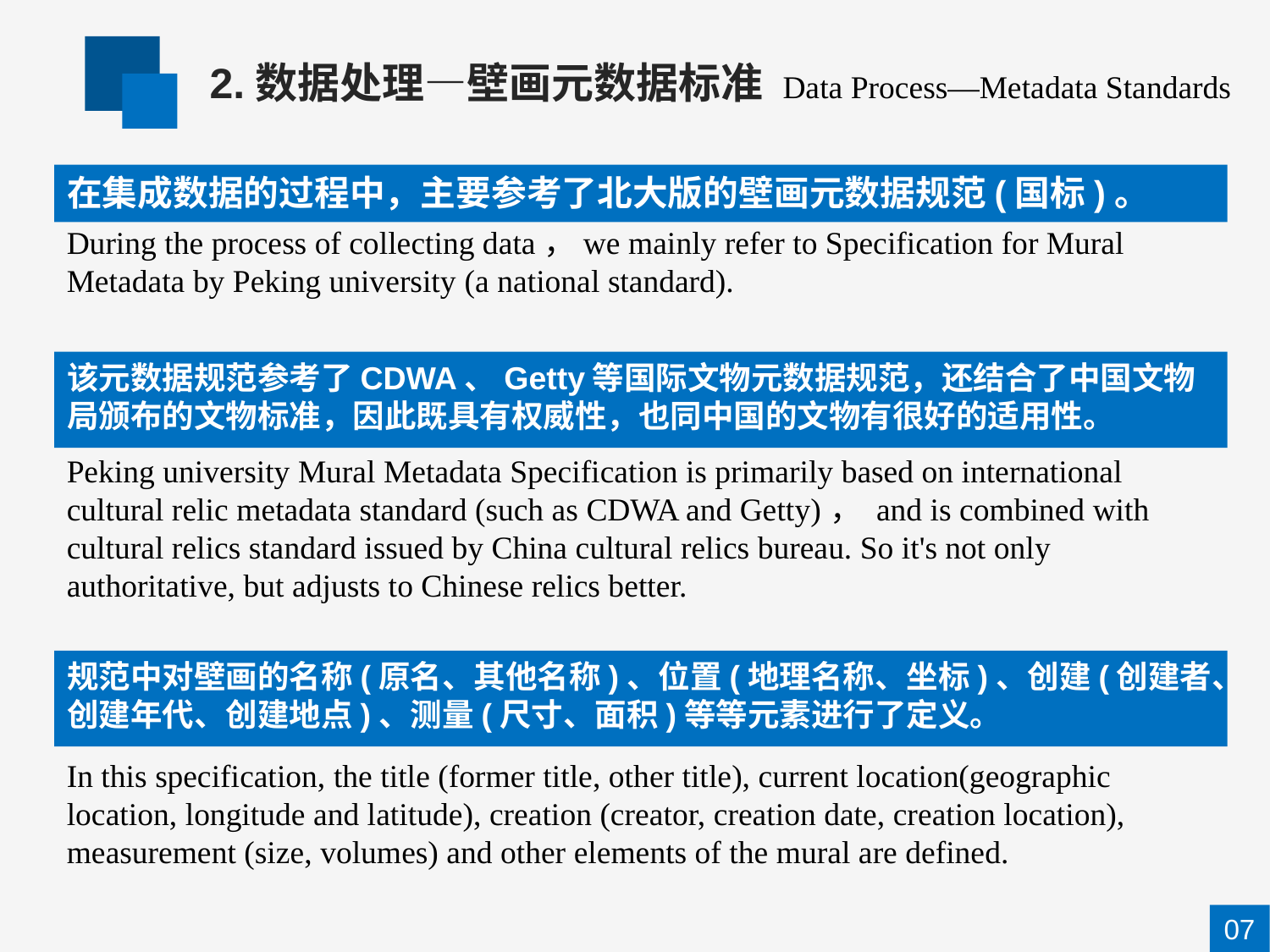

2.数据处理—壁画元数据标准 Data Process—Metadata Standards

During the process of collecting data，we mainly refer to Specification for Mural Metadata by Peking university (a national standard).

Peking university Mural Metadata Specification is primarily based on international cultural relic metadata standard (such as CDWA and Getty)， and is combined with cultural relics standard issued by China cultural relics bureau. So it's not only authoritative, but adjusts to Chinese relics better.

In this specification, the title (former title, other title), current location(geographic location, longitude and latitude), creation (creator, creation date, creation location), measurement (size, volumes) and other elements of the mural are defined.
在集成数据的过程中，主要参考了北大版的壁画元数据规范(国标)。
该元数据规范参考了CDWA、Getty等国际文物元数据规范，还结合了中国文物局颁布的文物标准，因此既具有权威性，也同中国的文物有很好的适用性。
规范中对壁画的名称(原名、其他名称)、位置(地理名称、坐标)、创建(创建者、创建年代、创建地点)、测量(尺寸、面积)等等元素进行了定义。
07